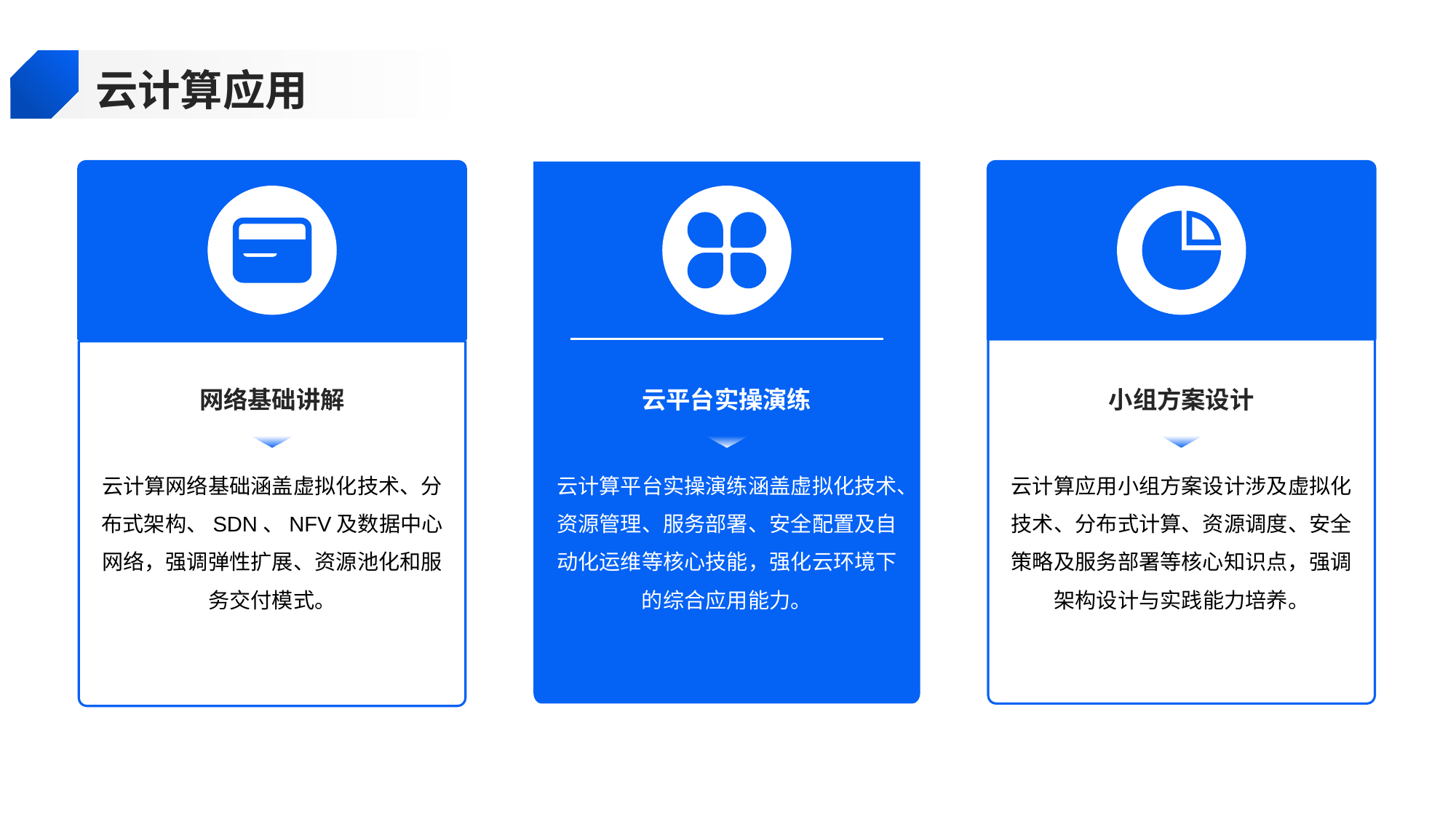

云计算应用

网络基础讲解
云平台实操演练
小组方案设计

云计算网络基础涵盖虚拟化技术、分布式架构、SDN、NFV及数据中心网络，强调弹性扩展、资源池化和服务交付模式。
云计算平台实操演练涵盖虚拟化技术、资源管理、服务部署、安全配置及自动化运维等核心技能，强化云环境下的综合应用能力。
云计算应用小组方案设计涉及虚拟化技术、分布式计算、资源调度、安全策略及服务部署等核心知识点，强调架构设计与实践能力培养。